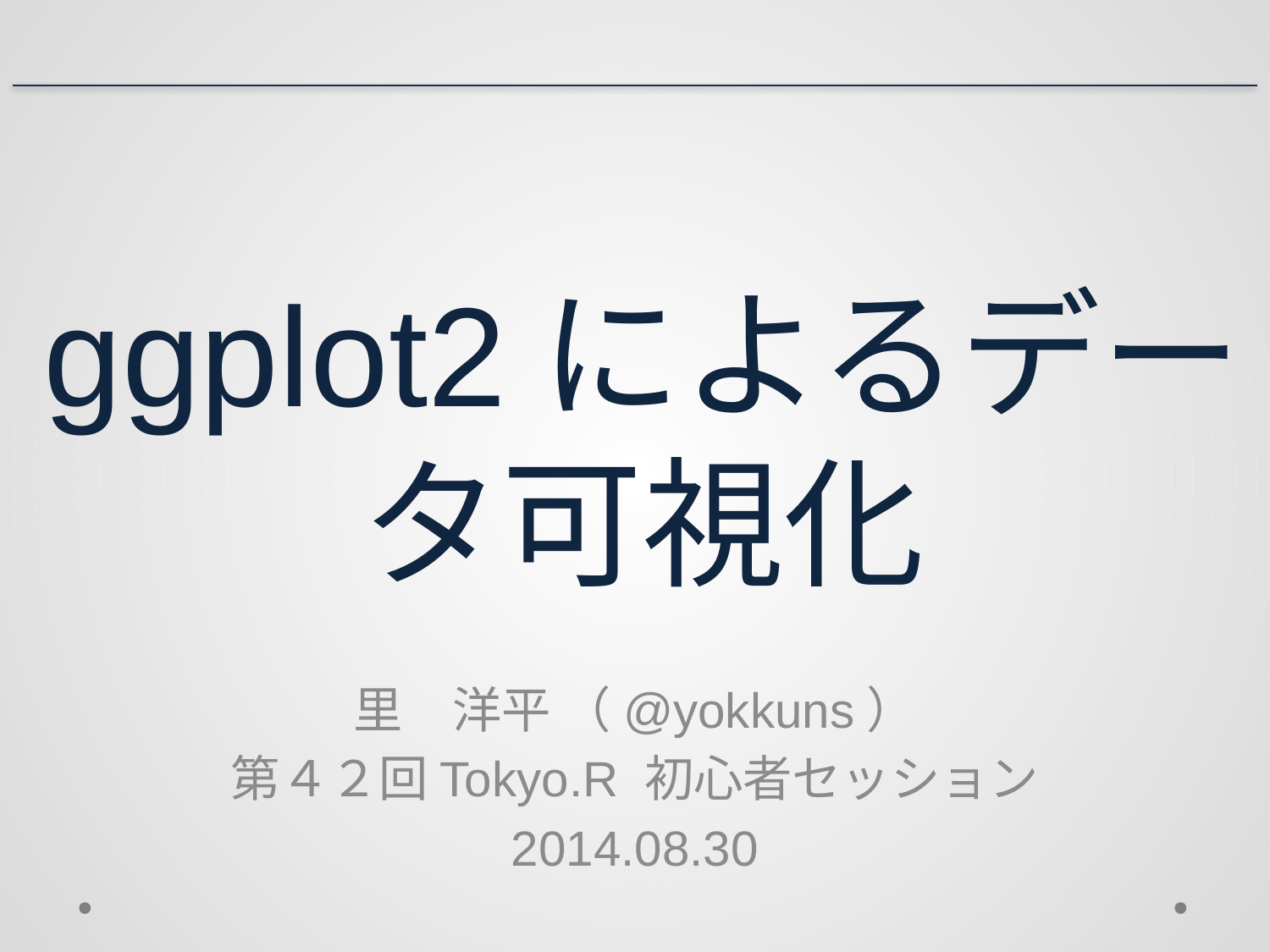

# ggplot2によるデータ可視化
里　洋平 （@yokkuns）
第４２回Tokyo.R 初心者セッション
2014.08.30